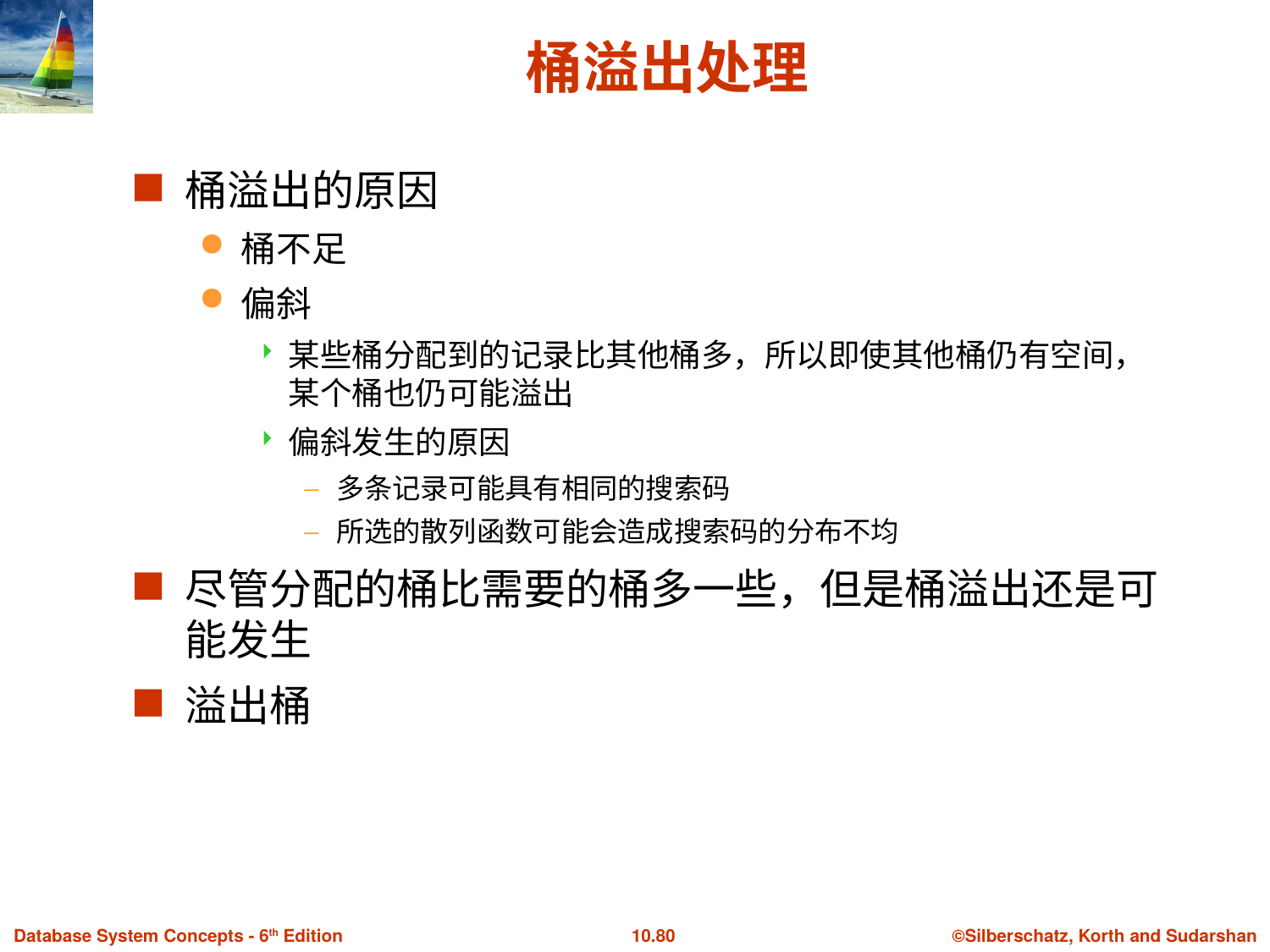

# 桶溢出处理
桶溢出的原因
桶不足
偏斜
某些桶分配到的记录比其他桶多，所以即使其他桶仍有空间，某个桶也仍可能溢出
偏斜发生的原因
多条记录可能具有相同的搜索码
所选的散列函数可能会造成搜索码的分布不均
尽管分配的桶比需要的桶多一些，但是桶溢出还是可能发生
溢出桶